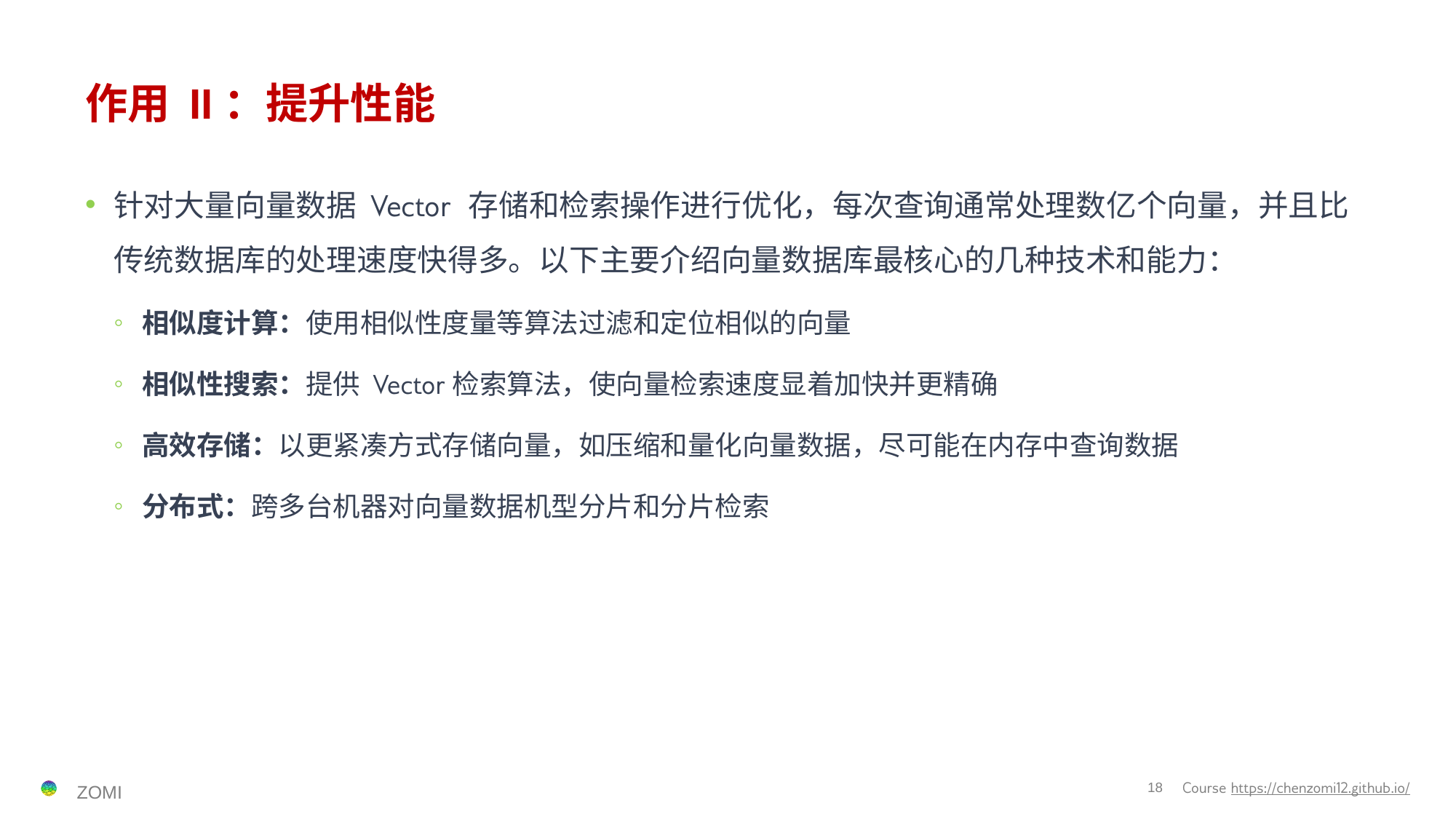

# 作用 II：提升性能
针对大量向量数据 Vector 存储和检索操作进行优化，每次查询通常处理数亿个向量，并且比传统数据库的处理速度快得多。以下主要介绍向量数据库最核心的几种技术和能力：
相似度计算：使用相似性度量等算法过滤和定位相似的向量
相似性搜索：提供 Vector检索算法，使向量检索速度显着加快并更精确
高效存储：以更紧凑方式存储向量，如压缩和量化向量数据，尽可能在内存中查询数据
分布式：跨多台机器对向量数据机型分片和分片检索